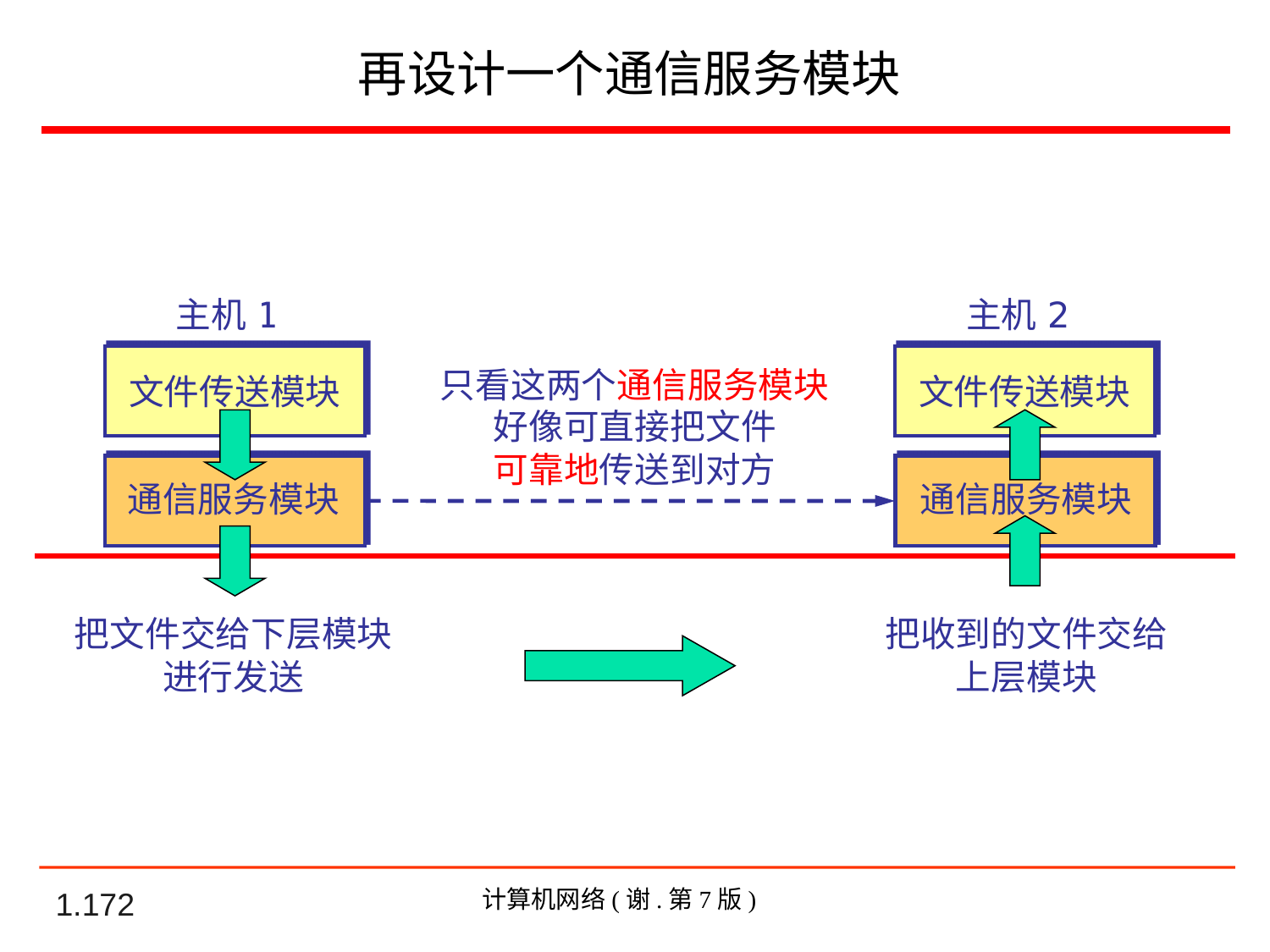

再设计一个通信服务模块
主机 1
主机 2

只看这两个通信服务模块
好像可直接把文件
可靠地传送到对方
文件传送模块
文件传送模块

通信服务模块
通信服务模块

把文件交给下层模块
进行发送
把收到的文件交给
上层模块